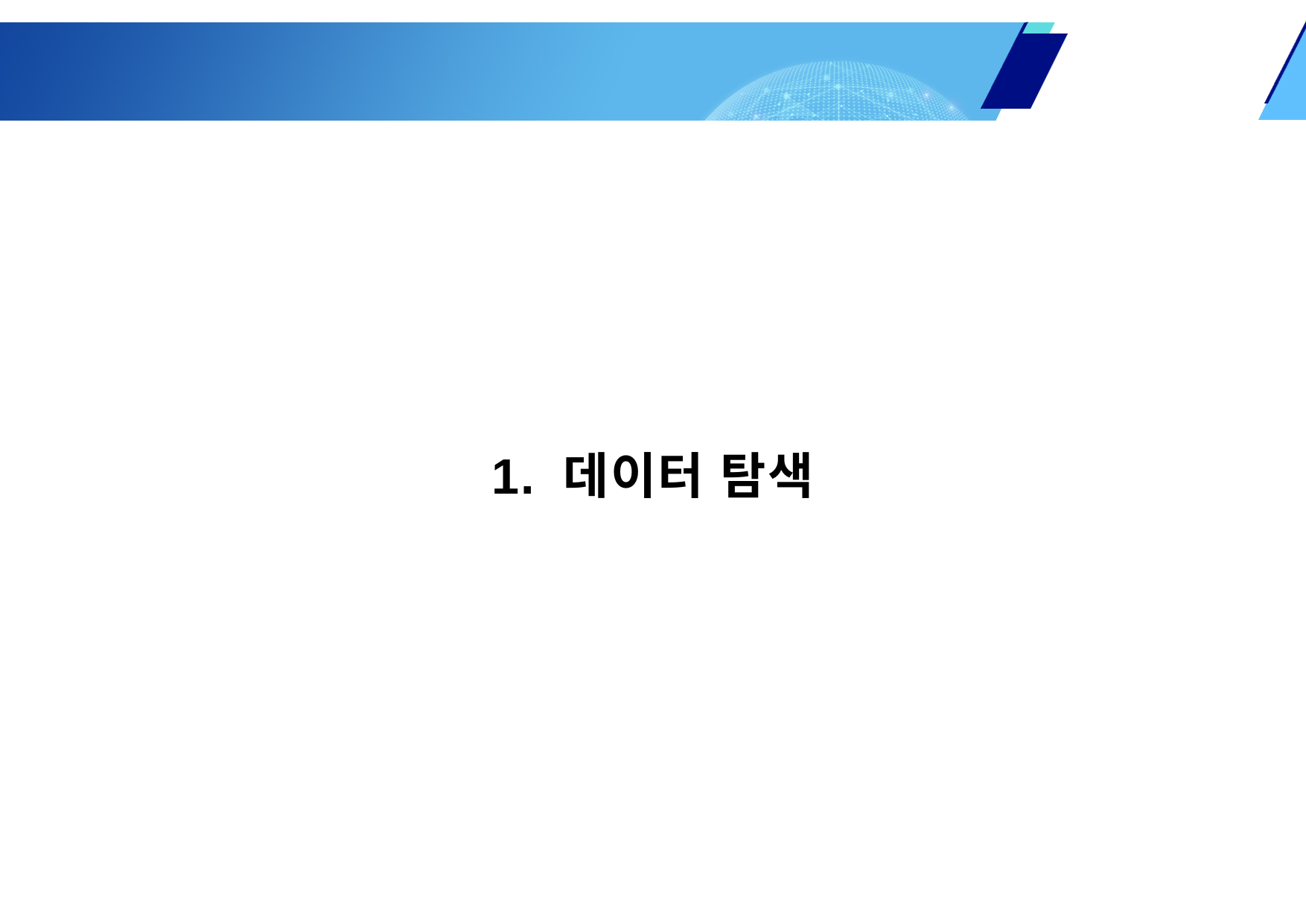

세부 과제명 :
IoT 빅데이터 및 인공지능 기반의 축산 악취 실시간 조기 예,경보 알고리즘 개발 및 실증 연구
1. 데이터 탐색